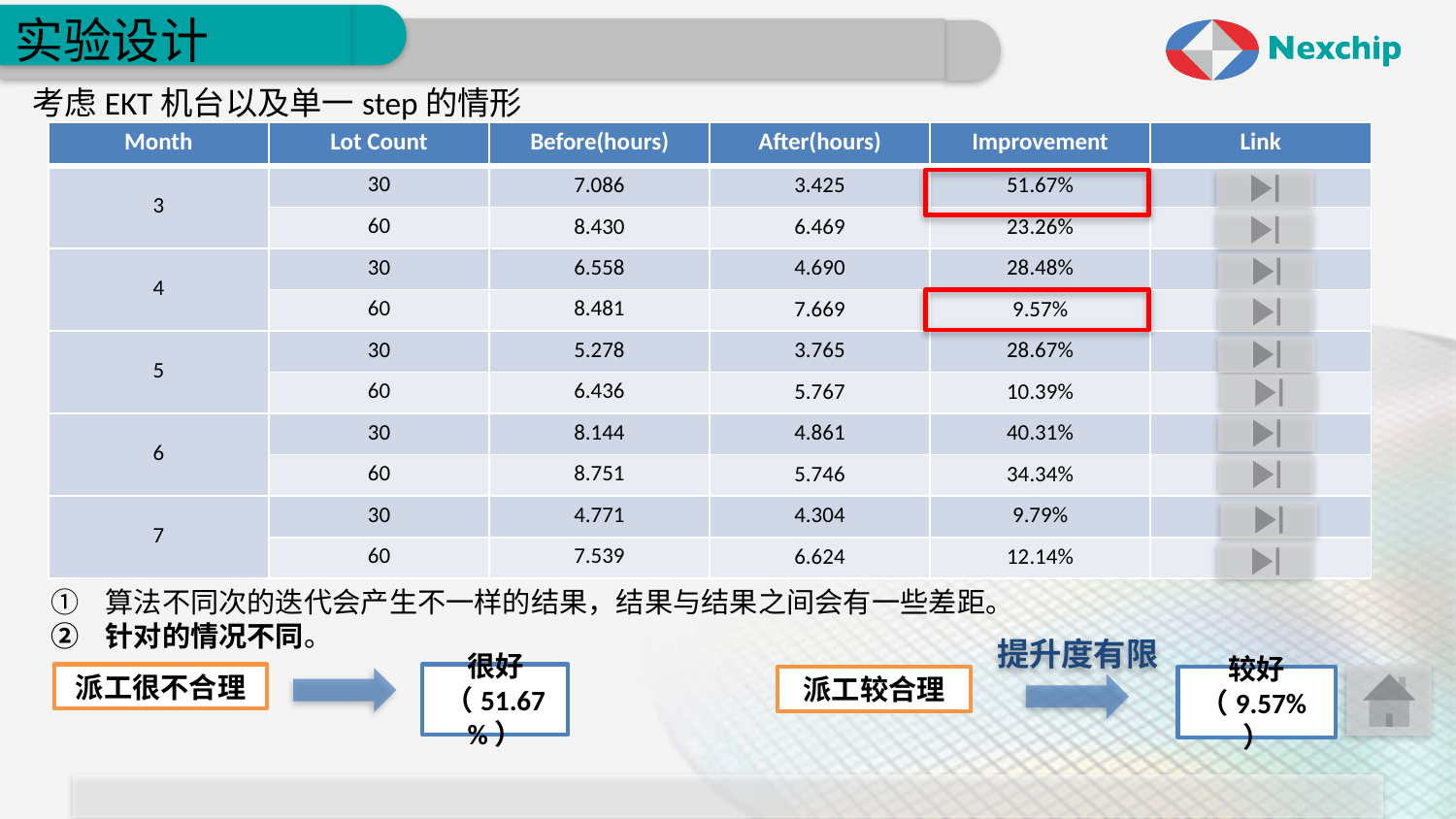

# 实验设计
考虑EKT机台以及单一step的情形
| Month | Lot Count | Before(hours) | After(hours) | Improvement | Link |
| --- | --- | --- | --- | --- | --- |
| 3 | 30 | 7.086 | 3.425 | 51.67% |  |
|  | 60 | 8.430 | 6.469 | 23.26% |  |
| 4 | 30 | 6.558 | 4.690 | 28.48% |  |
|  | 60 | 8.481 | 7.669 | 9.57% |  |
| 5 | 30 | 5.278 | 3.765 | 28.67% |  |
|  | 60 | 6.436 | 5.767 | 10.39% |  |
| 6 | 30 | 8.144 | 4.861 | 40.31% |  |
|  | 60 | 8.751 | 5.746 | 34.34% |  |
| 7 | 30 | 4.771 | 4.304 | 9.79% |  |
|  | 60 | 7.539 | 6.624 | 12.14% |  |

算法不同次的迭代会产生不一样的结果，结果与结果之间会有一些差距。
针对的情况不同。
提升度有限
派工很不合理
很好
（51.67%）

派工较合理
较好
（9.57%）